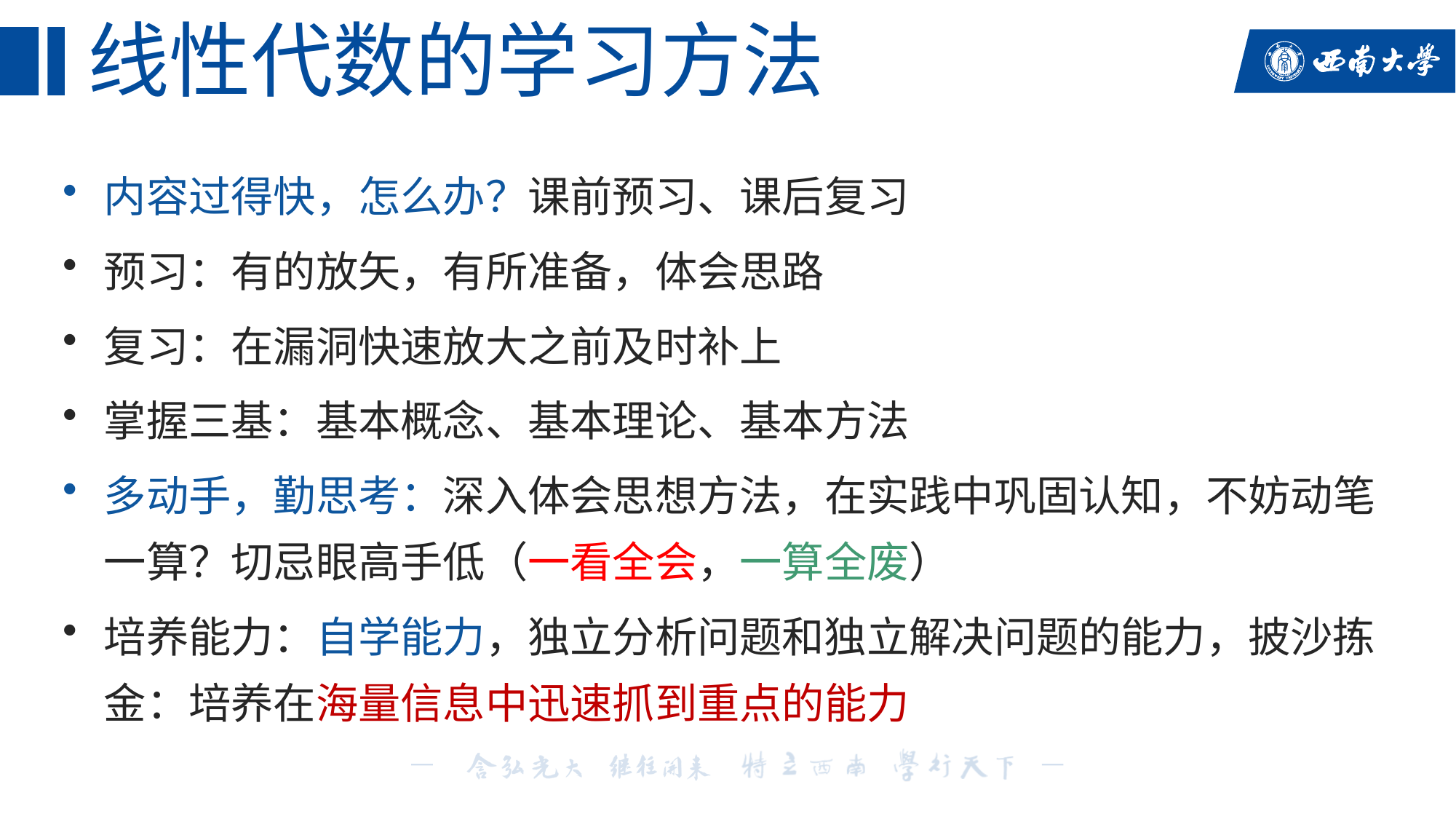

# 线性代数的学习方法
内容过得快，怎么办？课前预习、课后复习
预习：有的放矢，有所准备，体会思路
复习：在漏洞快速放大之前及时补上
掌握三基：基本概念、基本理论、基本方法
多动手，勤思考：深入体会思想方法，在实践中巩固认知，不妨动笔一算？切忌眼高手低（一看全会，一算全废）
培养能力：自学能力，独立分析问题和独立解决问题的能力，披沙拣金：培养在海量信息中迅速抓到重点的能力